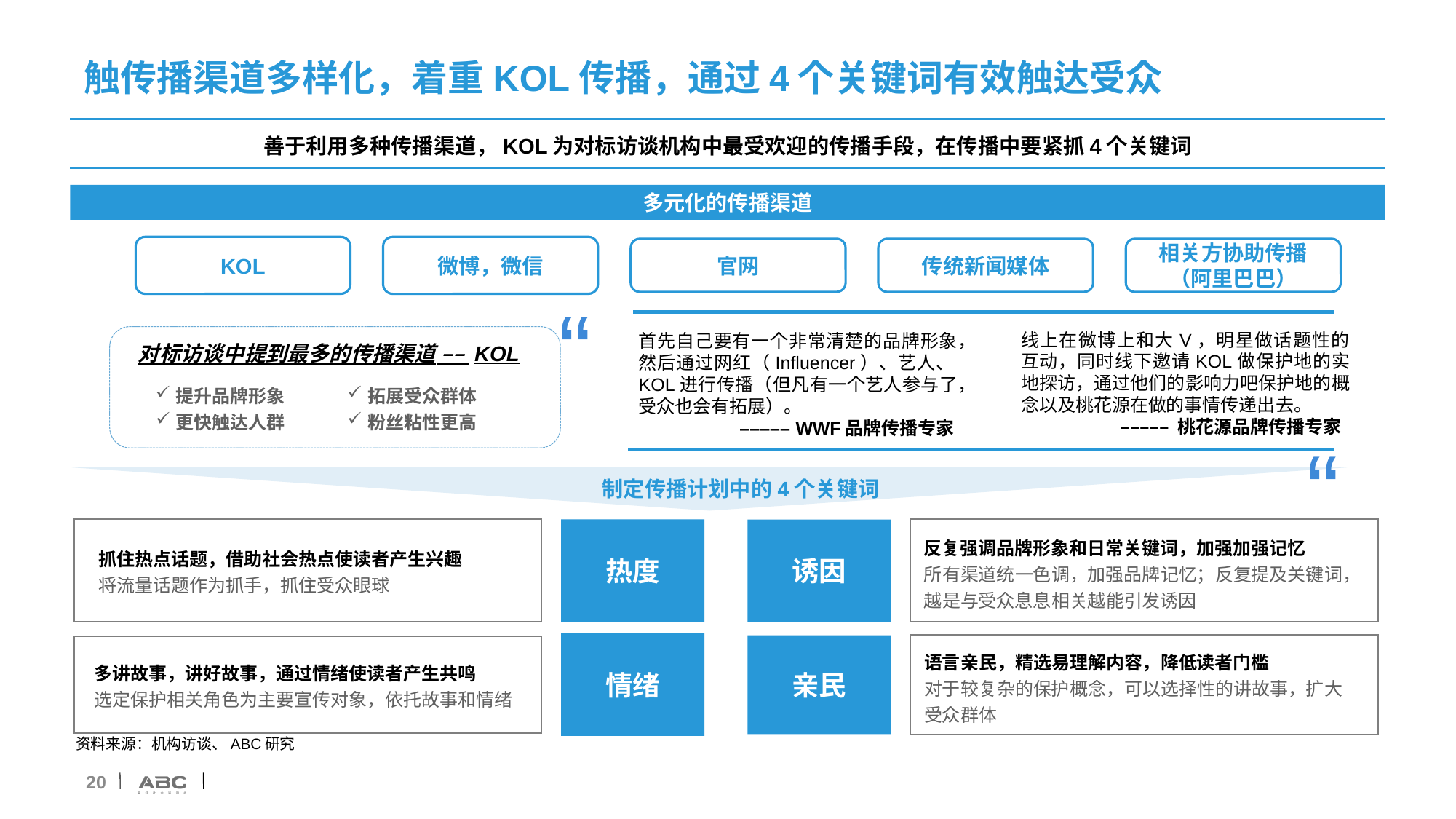

# 触传播渠道多样化，着重KOL传播，通过4个关键词有效触达受众
善于利用多种传播渠道，KOL为对标访谈机构中最受欢迎的传播手段，在传播中要紧抓4个关键词
多元化的传播渠道
KOL
微博，微信
官网
传统新闻媒体
相关方协助传播（阿里巴巴）
“
首先自己要有一个非常清楚的品牌形象，然后通过网红（Influencer）、艺人、KOL进行传播（但凡有一个艺人参与了，受众也会有拓展）。
––––– WWF品牌传播专家
“
线上在微博上和大V，明星做话题性的互动，同时线下邀请KOL做保护地的实地探访，通过他们的影响力吧保护地的概念以及桃花源在做的事情传递出去。
––––– 桃花源品牌传播专家

对标访谈中提到最多的传播渠道 –– KOL
提升品牌形象
更快触达人群

拓展受众群体
粉丝粘性更高

制定传播计划中的4个关键词
抓住
热度

诱因

反复强调品牌形象和日常关键词，加强加强记忆
所有渠道统一色调，加强品牌记忆；反复提及关键词，越是与受众息息相关越能引发诱因
抓住热点话题，借助社会热点使读者产生兴趣
将流量话题作为抓手，抓住受众眼球

情绪

亲民

语言亲民，精选易理解内容，降低读者门槛
对于较复杂的保护概念，可以选择性的讲故事，扩大受众群体

多讲故事，讲好故事，通过情绪使读者产生共鸣
选定保护相关角色为主要宣传对象，依托故事和情绪
资料来源：机构访谈、ABC研究

20